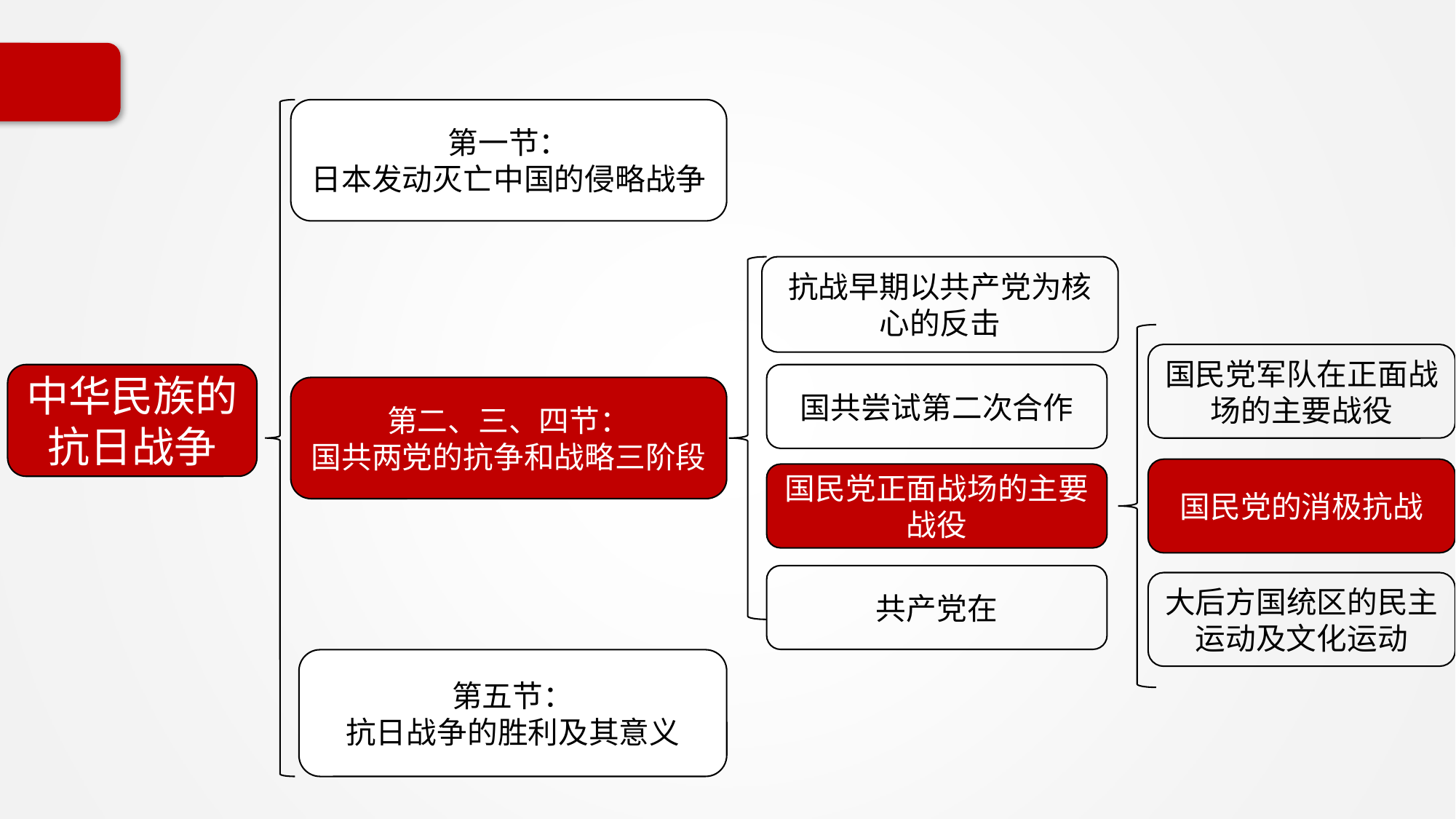

第一节：
日本发动灭亡中国的侵略战争

抗战早期以共产党为核心的反击

国民党军队在正面战场的主要战役
中华民族的抗日战争
国共尝试第二次合作
第二、三、四节：
国共两党的抗争和战略三阶段
国民党的消极抗战
国民党正面战场的主要战役
共产党在
大后方国统区的民主运动及文化运动
第五节：
抗日战争的胜利及其意义